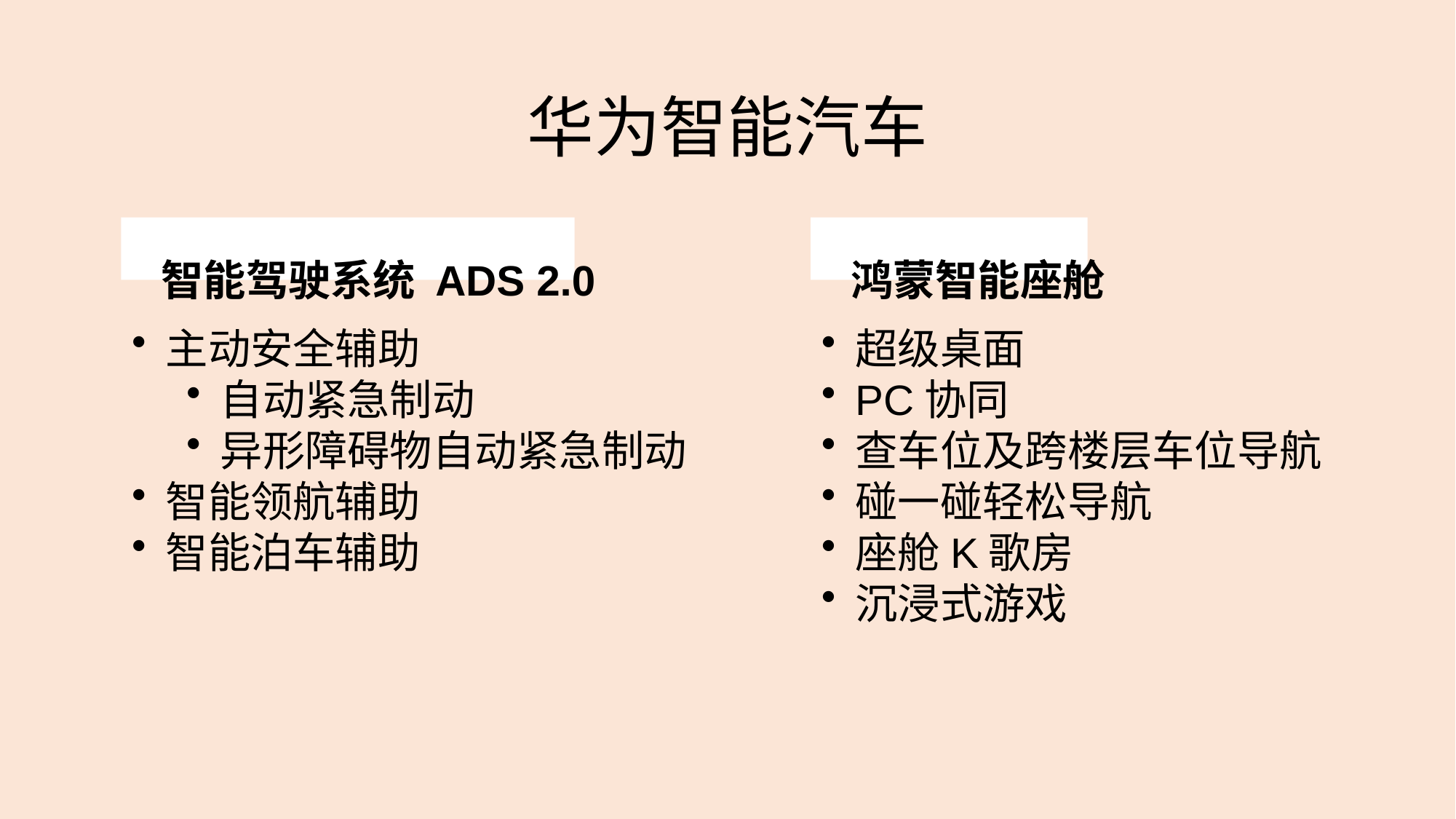

# 华为智能汽车
  智能驾驶系统 ADS 2.0
  鸿蒙智能座舱

超级桌面
PC协同
查车位及跨楼层车位导航
碰一碰轻松导航
座舱K歌房
沉浸式游戏

主动安全辅助
自动紧急制动
异形障碍物自动紧急制动
智能领航辅助
智能泊车辅助